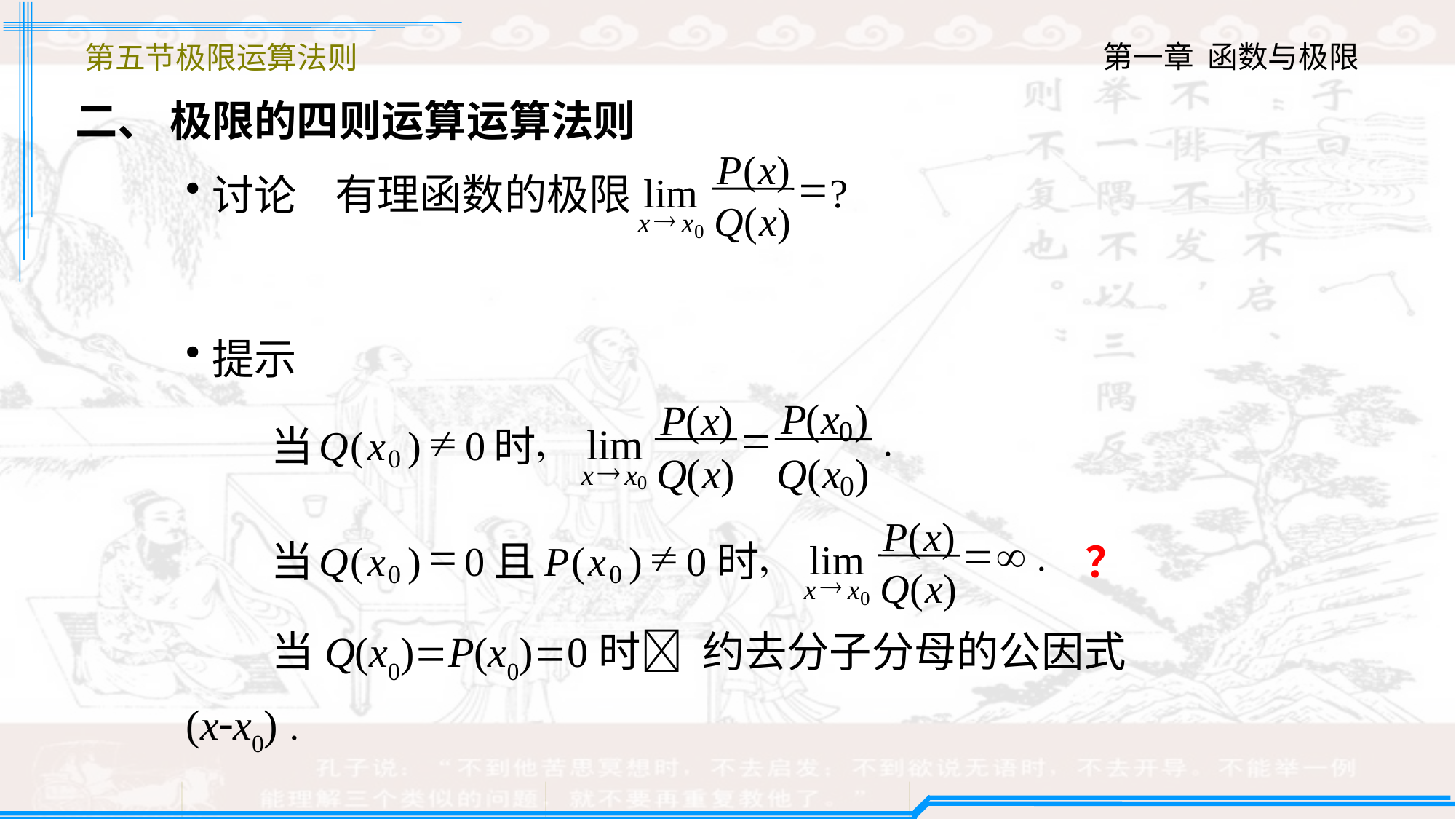

第五节极限运算法则
二、 极限的四则运算运算法则

P
(
x
)
=
lim
?

Q
(
x
)
→
x
x
0

有理函数的极限
讨论
提示

P
(
x
)
P
(
x
)
=
0
lim

Q
(
x
)
Q
(
x
)
→
x
x
0
0
,
.
≠
Q
(
x
)
0
0

当
时

P
(
x
)
=
∞
lim

Q
(
x
)
→
x
x
0
,
.
=
Q
(
x
)
0
0
≠
P
(
x
)
0
0

当
且
时
？
        当Q(x0)=P(x0)=0时,  约去分子分母的公因式(x−x0) .